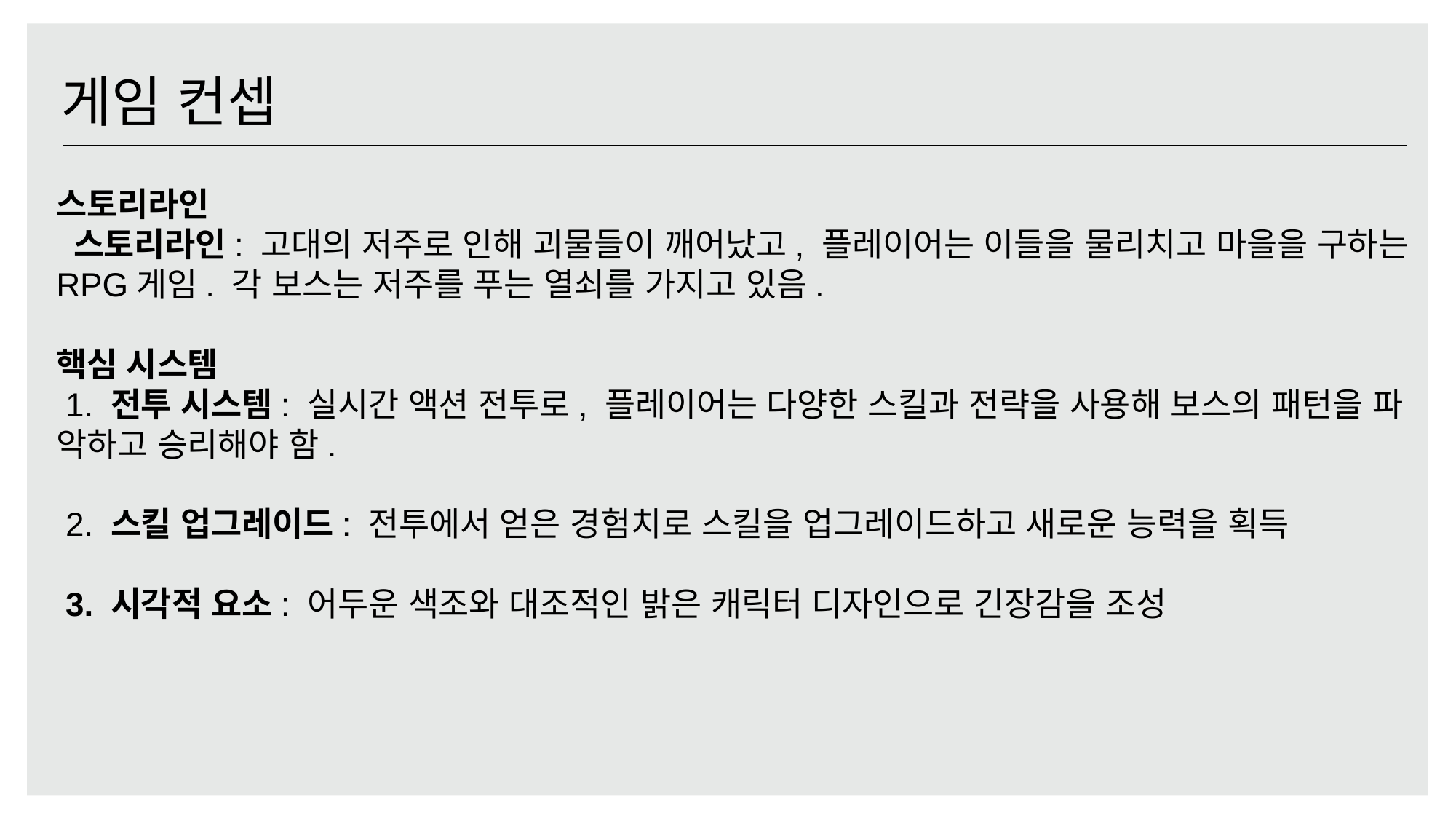

게임 컨셉
스토리라인
 스토리라인: 고대의 저주로 인해 괴물들이 깨어났고, 플레이어는 이들을 물리치고 마을을 구하는 RPG게임. 각 보스는 저주를 푸는 열쇠를 가지고 있음.

핵심 시스템
 1. 전투 시스템: 실시간 액션 전투로, 플레이어는 다양한 스킬과 전략을 사용해 보스의 패턴을 파 악하고 승리해야 함.

 2. 스킬 업그레이드: 전투에서 얻은 경험치로 스킬을 업그레이드하고 새로운 능력을 획득

 3. 시각적 요소: 어두운 색조와 대조적인 밝은 캐릭터 디자인으로 긴장감을 조성